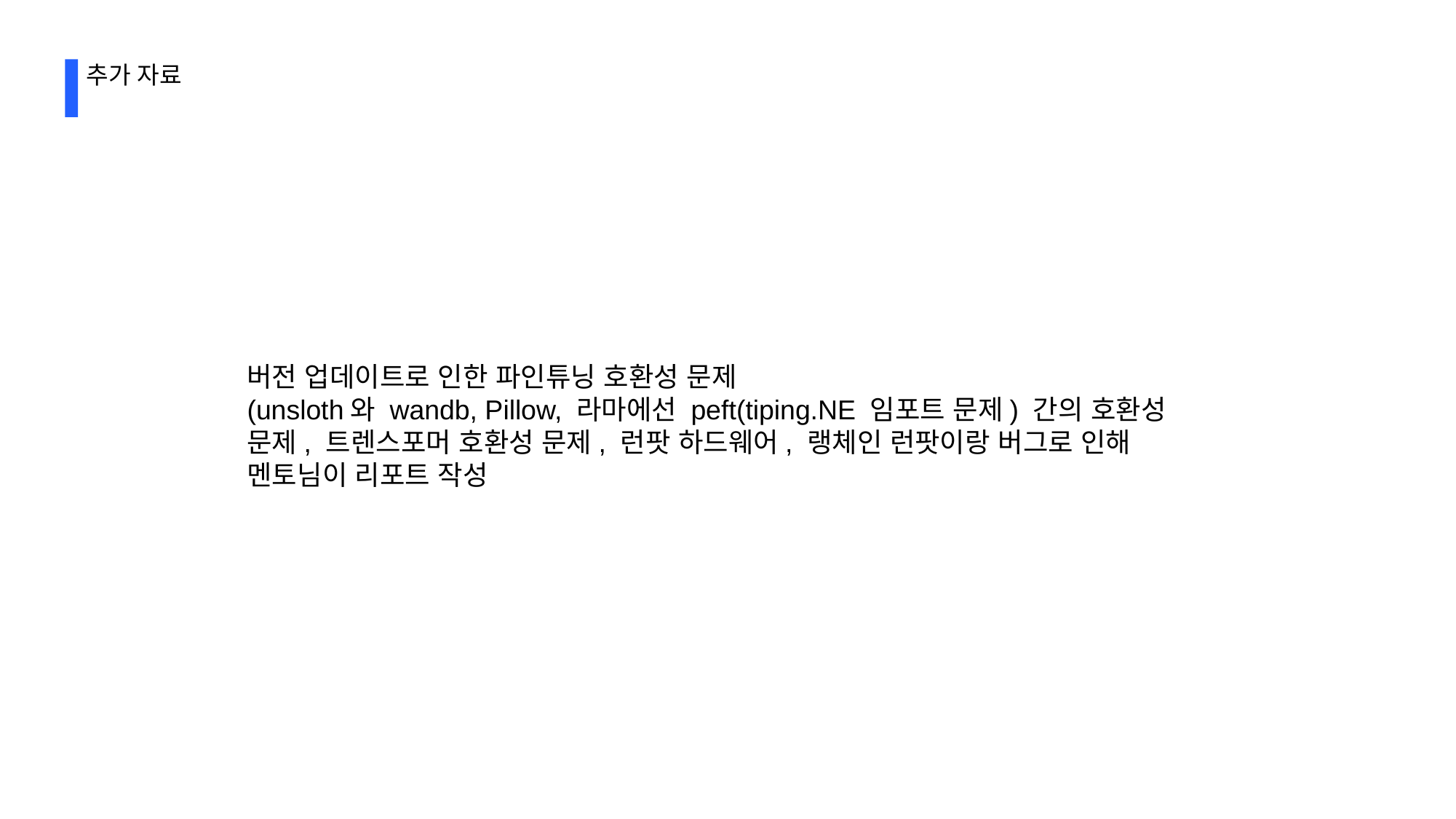

추가 자료

버전 업데이트로 인한 파인튜닝 호환성 문제
(unsloth와 wandb, Pillow, 라마에선 peft(tiping.NE 임포트 문제) 간의 호환성 문제, 트렌스포머 호환성 문제, 런팟 하드웨어, 랭체인 런팟이랑 버그로 인해 멘토님이 리포트 작성